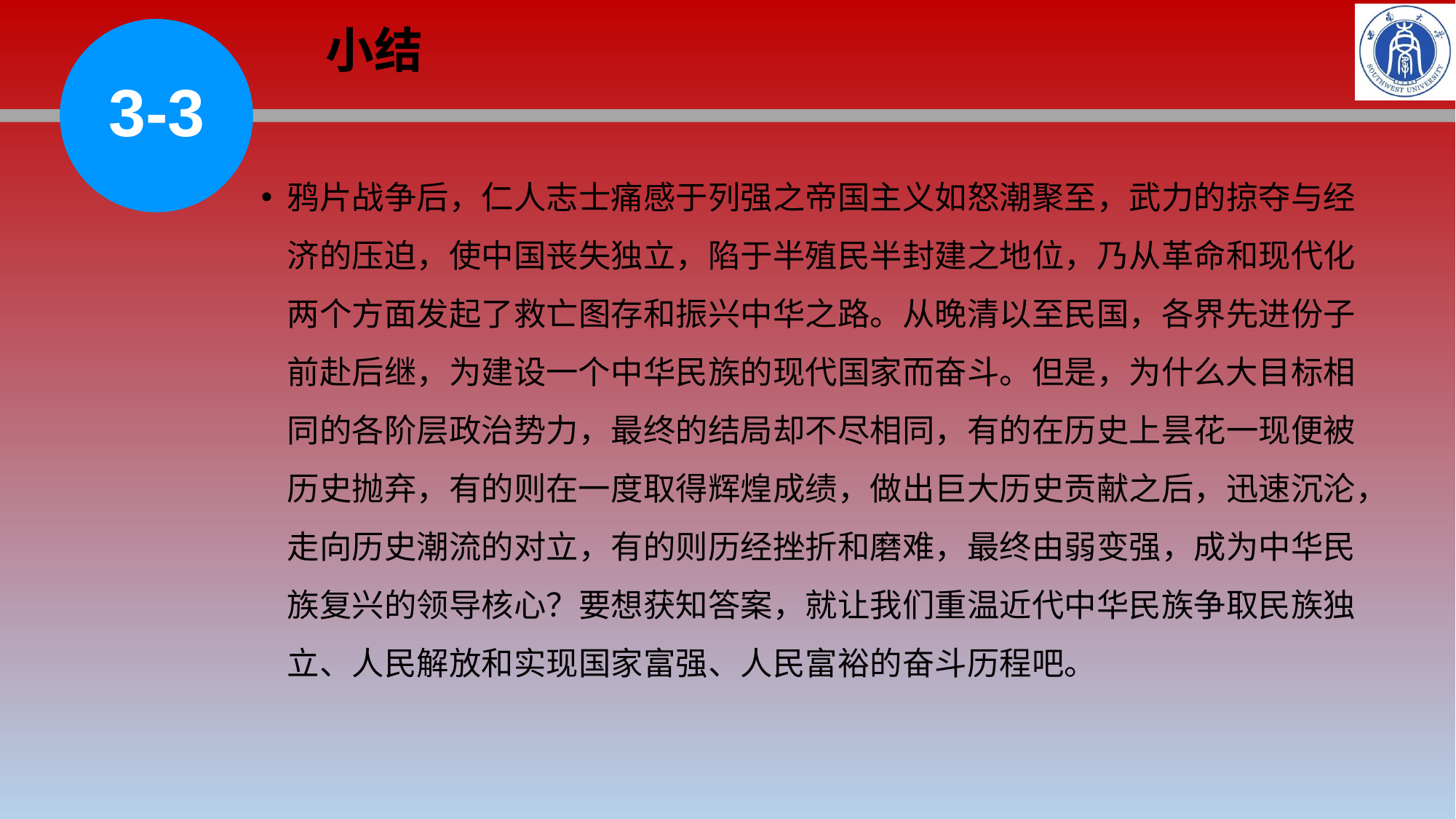

小结
3-3
鸦片战争后，仁人志士痛感于列强之帝国主义如怒潮聚至，武力的掠夺与经济的压迫，使中国丧失独立，陷于半殖民半封建之地位，乃从革命和现代化两个方面发起了救亡图存和振兴中华之路。从晚清以至民国，各界先进份子前赴后继，为建设一个中华民族的现代国家而奋斗。但是，为什么大目标相同的各阶层政治势力，最终的结局却不尽相同，有的在历史上昙花一现便被历史抛弃，有的则在一度取得辉煌成绩，做出巨大历史贡献之后，迅速沉沦，走向历史潮流的对立，有的则历经挫折和磨难，最终由弱变强，成为中华民族复兴的领导核心？要想获知答案，就让我们重温近代中华民族争取民族独立、人民解放和实现国家富强、人民富裕的奋斗历程吧。